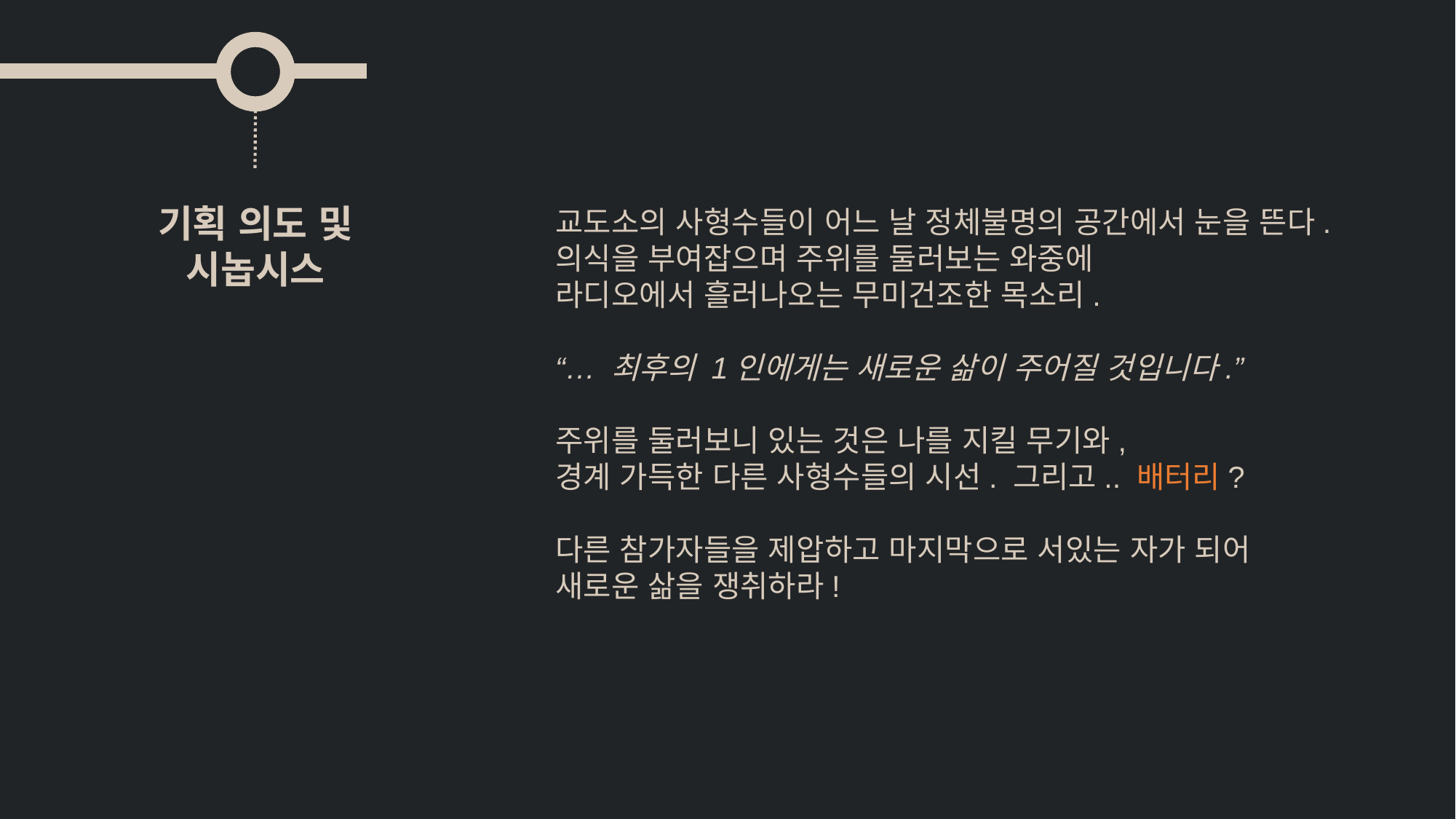

기획 의도 및
시놉시스
교도소의 사형수들이 어느 날 정체불명의 공간에서 눈을 뜬다.
의식을 부여잡으며 주위를 둘러보는 와중에
라디오에서 흘러나오는 무미건조한 목소리.
“… 최후의 1인에게는 새로운 삶이 주어질 것입니다.”
주위를 둘러보니 있는 것은 나를 지킬 무기와,
경계 가득한 다른 사형수들의 시선. 그리고.. 배터리?

다른 참가자들을 제압하고 마지막으로 서있는 자가 되어
새로운 삶을 쟁취하라!